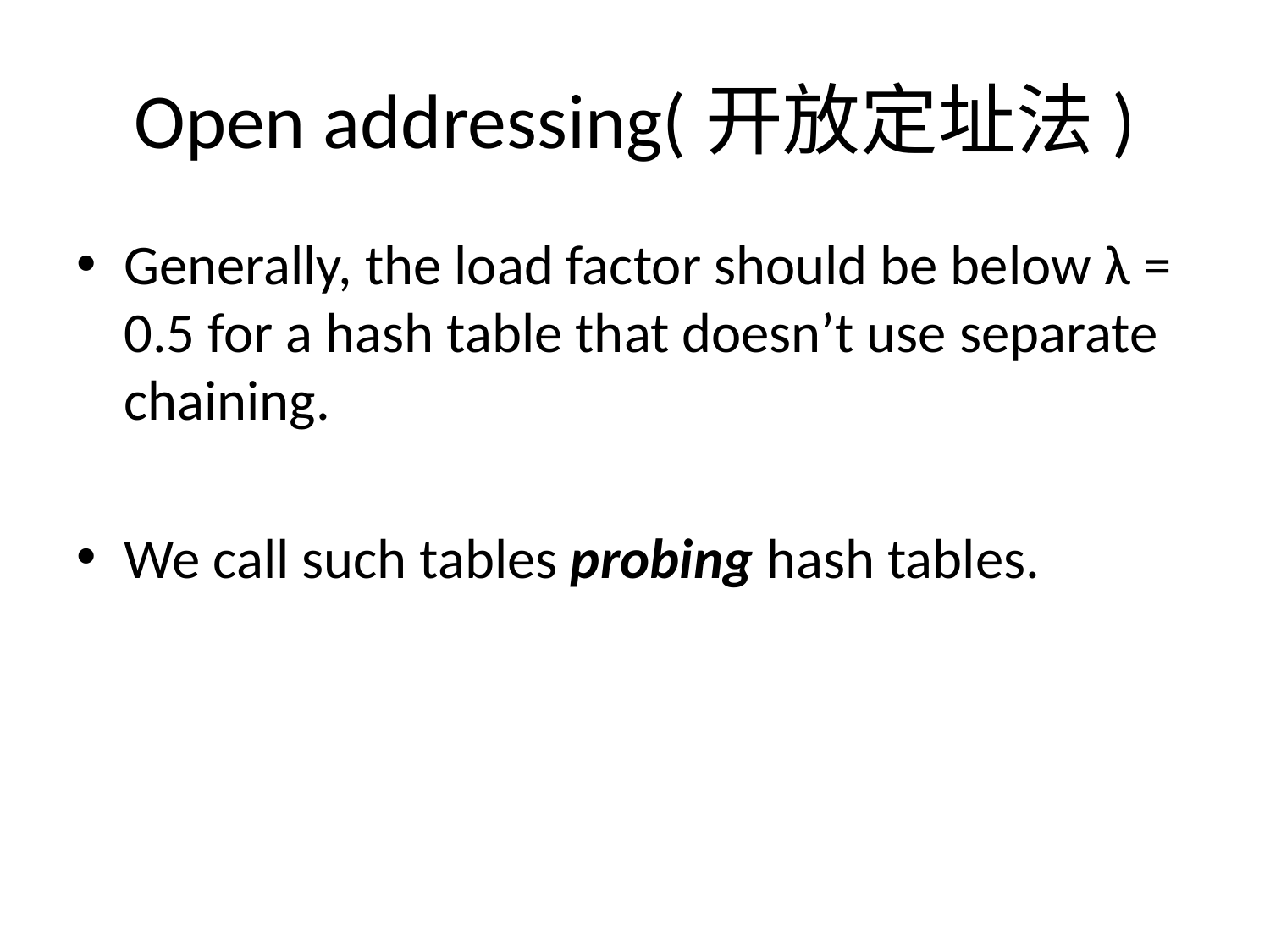

# Open addressing(开放定址法)
Generally, the load factor should be below λ = 0.5 for a hash table that doesn’t use separate chaining.

We call such tables probing hash tables.